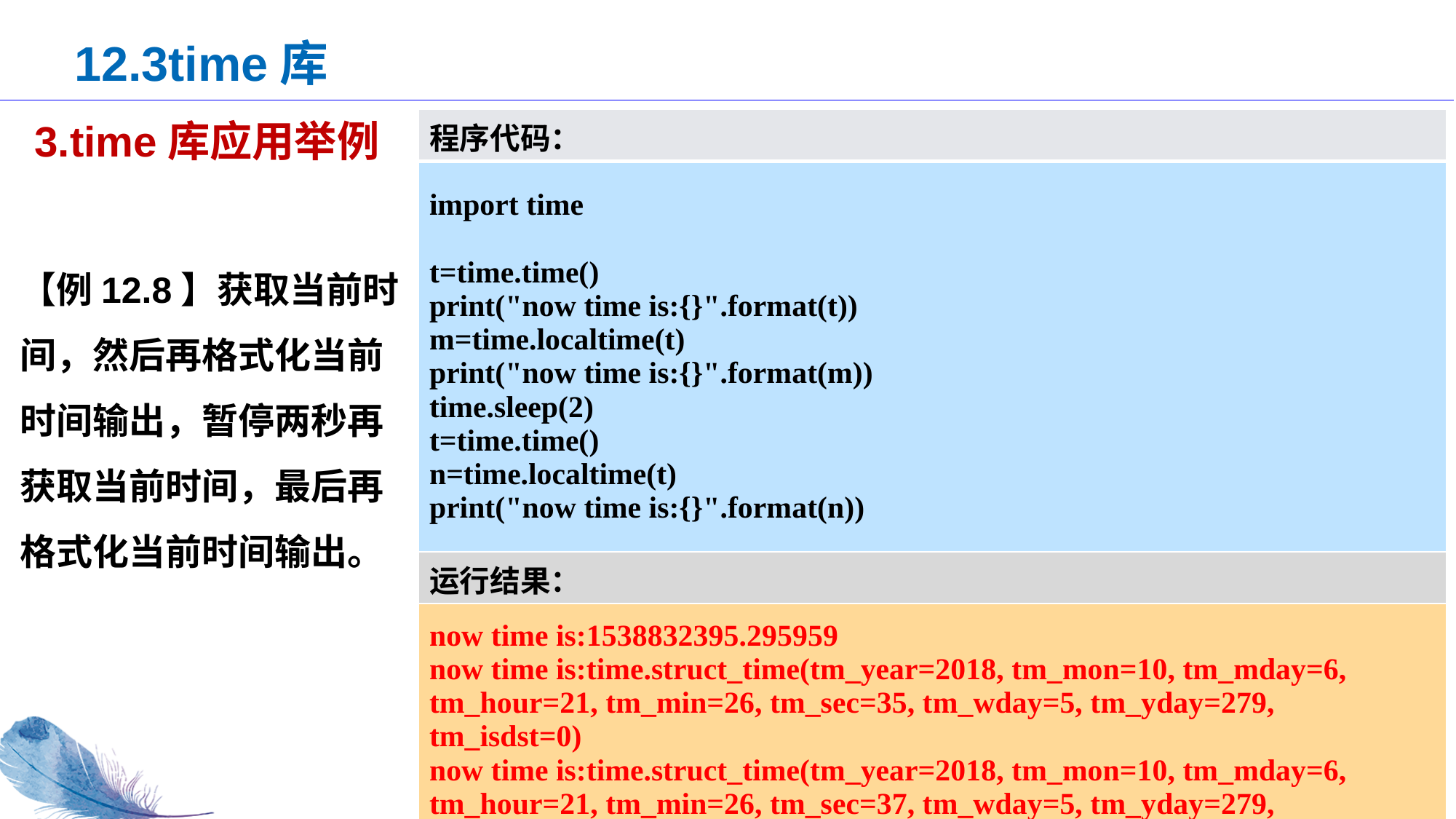

12.3time库
3.time库应用举例
| 程序代码： |
| --- |
| import time t=time.time() print("now time is:{}".format(t)) m=time.localtime(t) print("now time is:{}".format(m)) time.sleep(2) t=time.time() n=time.localtime(t) print("now time is:{}".format(n)) |
| 运行结果： |
| now time is:1538832395.295959 now time is:time.struct\_time(tm\_year=2018, tm\_mon=10, tm\_mday=6, tm\_hour=21, tm\_min=26, tm\_sec=35, tm\_wday=5, tm\_yday=279, tm\_isdst=0) now time is:time.struct\_time(tm\_year=2018, tm\_mon=10, tm\_mday=6, tm\_hour=21, tm\_min=26, tm\_sec=37, tm\_wday=5, tm\_yday=279, tm\_isdst=0) |
【例12.8】获取当前时间，然后再格式化当前时间输出，暂停两秒再获取当前时间，最后再格式化当前时间输出。